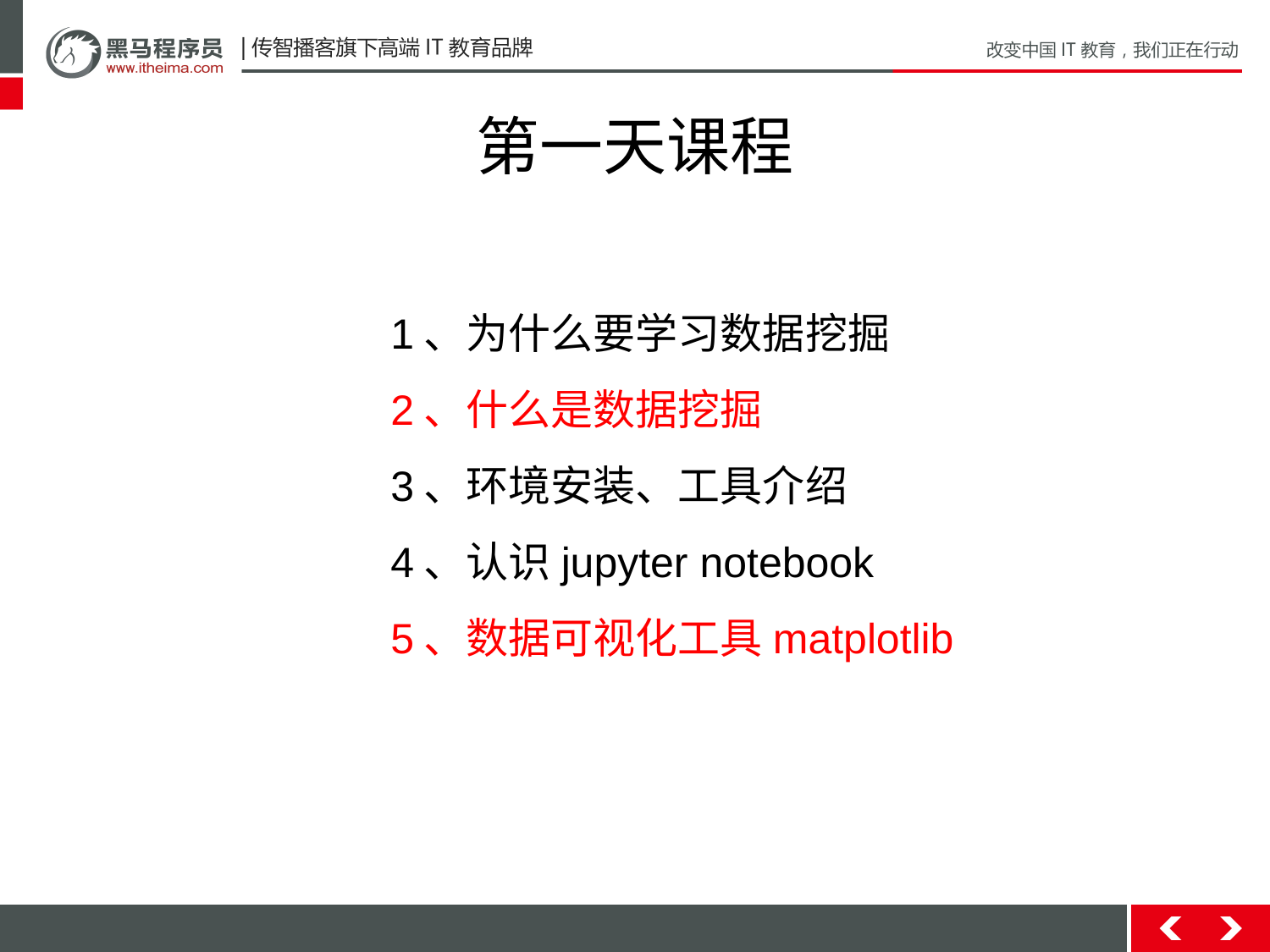

# 第一天课程
1、为什么要学习数据挖掘
2、什么是数据挖掘
3、环境安装、工具介绍
4、认识jupyter notebook
5、数据可视化工具matplotlib